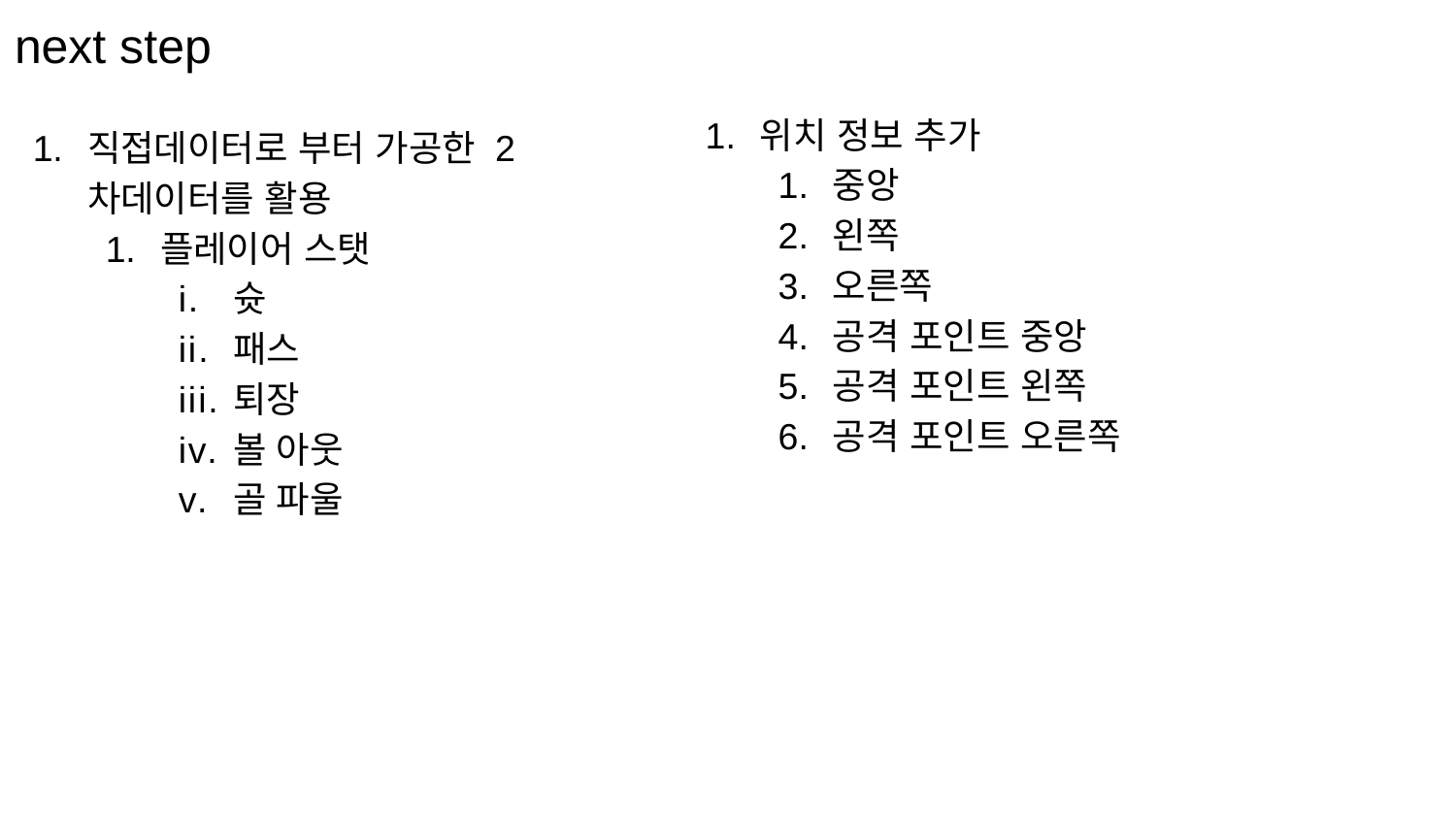

# next step

위치 정보 추가
중앙
왼쪽
오른쪽
공격 포인트 중앙
공격 포인트 왼쪽
공격 포인트 오른쪽
직접데이터로 부터 가공한 2차데이터를 활용
플레이어 스탯
슛
패스
퇴장
볼 아웃
골 파울